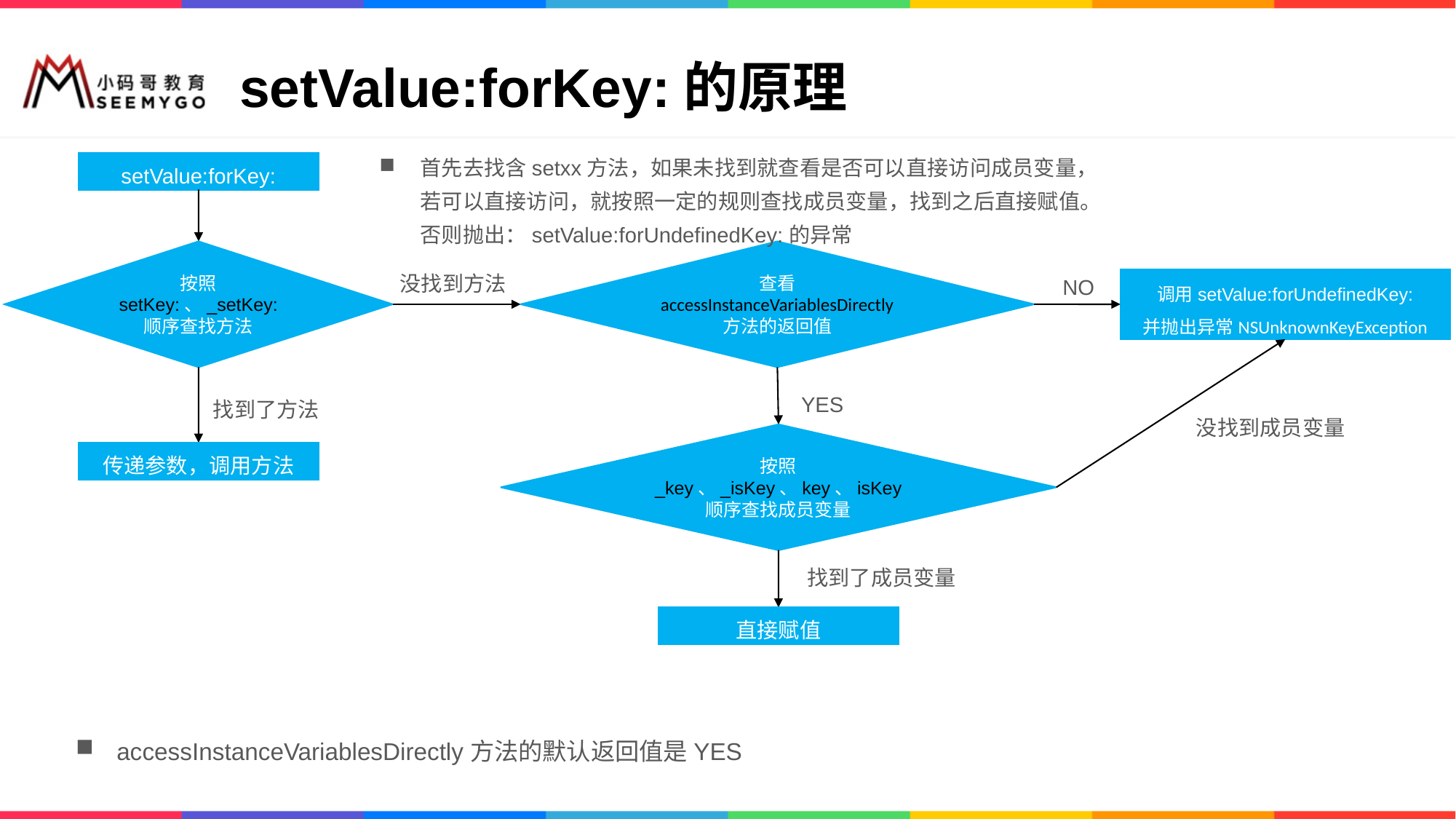

# setValue:forKey:的原理
首先去找含setxx方法，如果未找到就查看是否可以直接访问成员变量，若可以直接访问，就按照一定的规则查找成员变量，找到之后直接赋值。否则抛出：setValue:forUndefinedKey:的异常
setValue:forKey:
查看
accessInstanceVariablesDirectly
方法的返回值
按照
setKey:、_setKey:
顺序查找方法
没找到方法
NO
调用setValue:forUndefinedKey:
并抛出异常NSUnknownKeyException
YES
找到了方法
没找到成员变量
按照
_key、_isKey、key、isKey
顺序查找成员变量
传递参数，调用方法
找到了成员变量
直接赋值
accessInstanceVariablesDirectly方法的默认返回值是YES